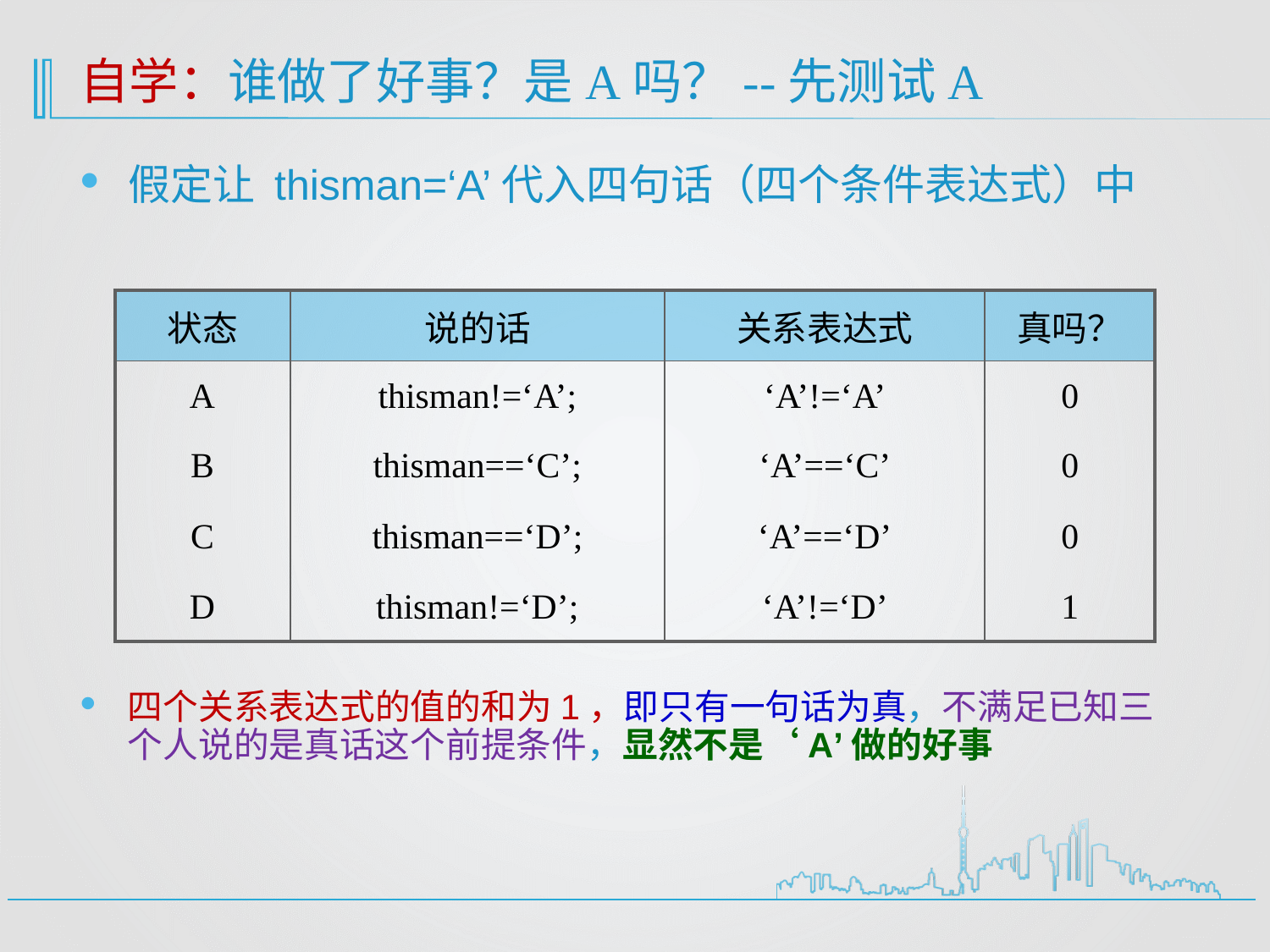

# 自学：谁做了好事？是A吗？--先测试A
假定让 thisman=‘A’代入四句话（四个条件表达式）中
| 状态 | 说的话 | 关系表达式 | 真吗？ |
| --- | --- | --- | --- |
| A | thisman!=‘A’; | ‘A’!=‘A’ | 0 |
| B | thisman==‘C’; | ‘A’==‘C’ | 0 |
| C | thisman==‘D’; | ‘A’==‘D’ | 0 |
| D | thisman!=‘D’; | ‘A’!=‘D’ | 1 |
四个关系表达式的值的和为1，即只有一句话为真，不满足已知三个人说的是真话这个前提条件，显然不是‘A’做的好事